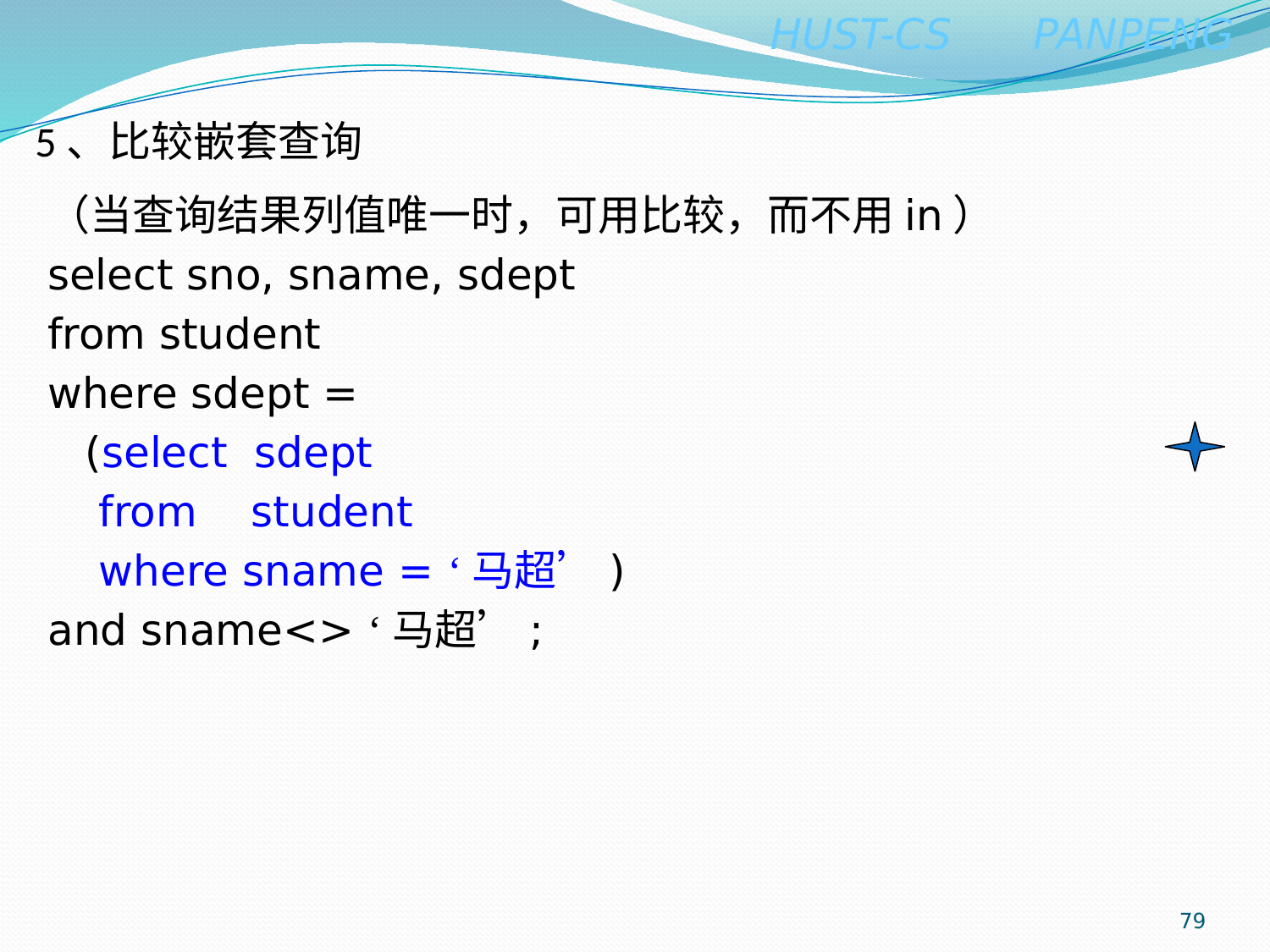

# 5、比较嵌套查询
（当查询结果列值唯一时，可用比较，而不用in）
select sno, sname, sdept
from student
where sdept =
	(select  sdept
	 from    student
	 where sname = ‘马超’)
and sname<> ‘马超’;

79